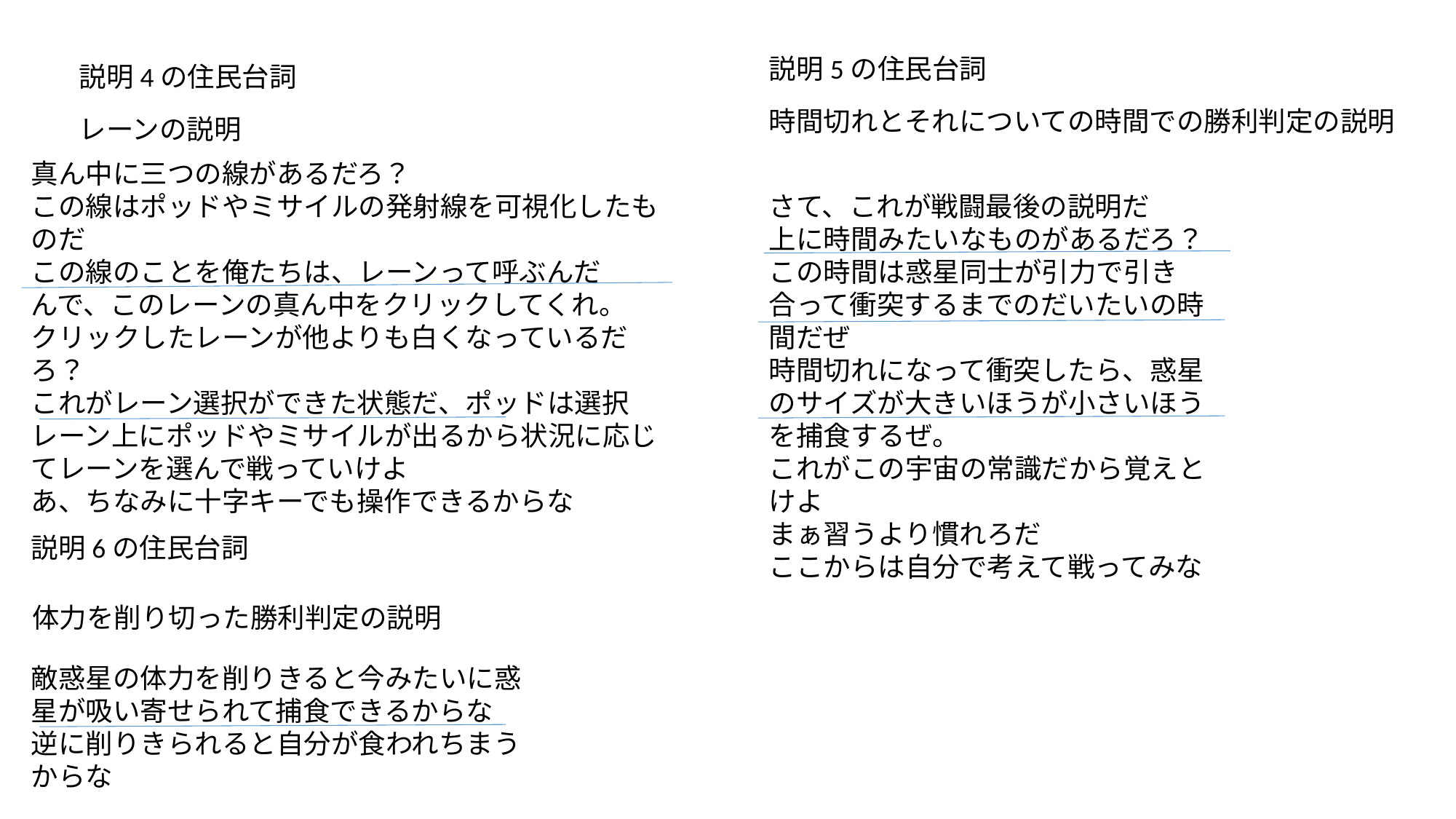

説明5の住民台詞
説明4の住民台詞
時間切れとそれについての時間での勝利判定の説明
レーンの説明
真ん中に三つの線があるだろ？
この線はポッドやミサイルの発射線を可視化したものだ
この線のことを俺たちは、レーンって呼ぶんだ
んで、このレーンの真ん中をクリックしてくれ。
クリックしたレーンが他よりも白くなっているだろ？
これがレーン選択ができた状態だ、ポッドは選択レーン上にポッドやミサイルが出るから状況に応じてレーンを選んで戦っていけよ
あ、ちなみに十字キーでも操作できるからな

さて、これが戦闘最後の説明だ
上に時間みたいなものがあるだろ？
この時間は惑星同士が引力で引き合って衝突するまでのだいたいの時間だぜ
時間切れになって衝突したら、惑星のサイズが大きいほうが小さいほうを捕食するぜ。
これがこの宇宙の常識だから覚えとけよ
まぁ習うより慣れろだ
ここからは自分で考えて戦ってみな
説明6の住民台詞
体力を削り切った勝利判定の説明
敵惑星の体力を削りきると今みたいに惑星が吸い寄せられて捕食できるからな
逆に削りきられると自分が食われちまうからな